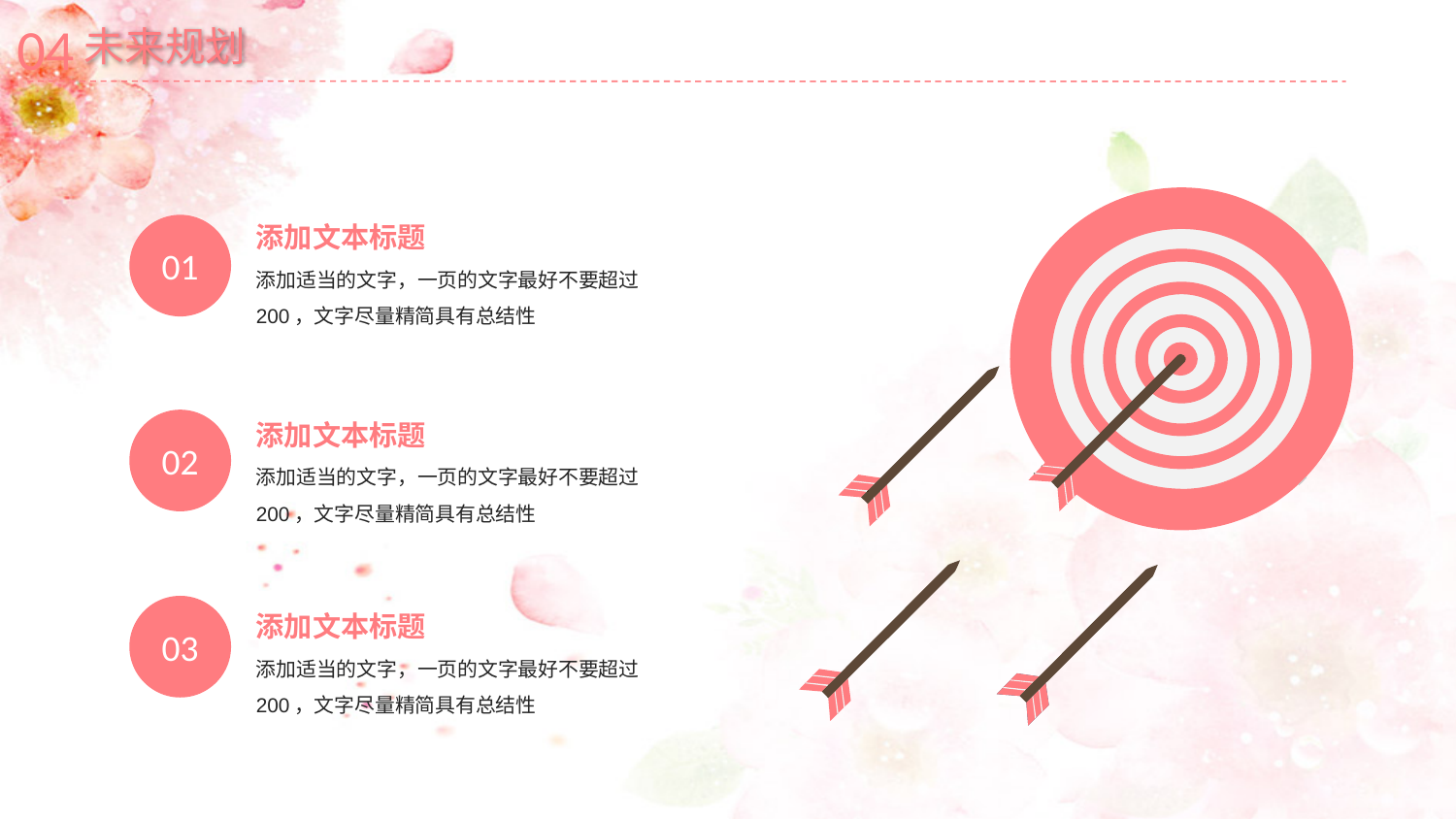

04
未来规划

添加文本标题
01

添加适当的文字，一页的文字最好不要超过200，文字尽量精简具有总结性

02
添加文本标题
添加适当的文字，一页的文字最好不要超过200，文字尽量精简具有总结性

03
添加文本标题
添加适当的文字，一页的文字最好不要超过200，文字尽量精简具有总结性